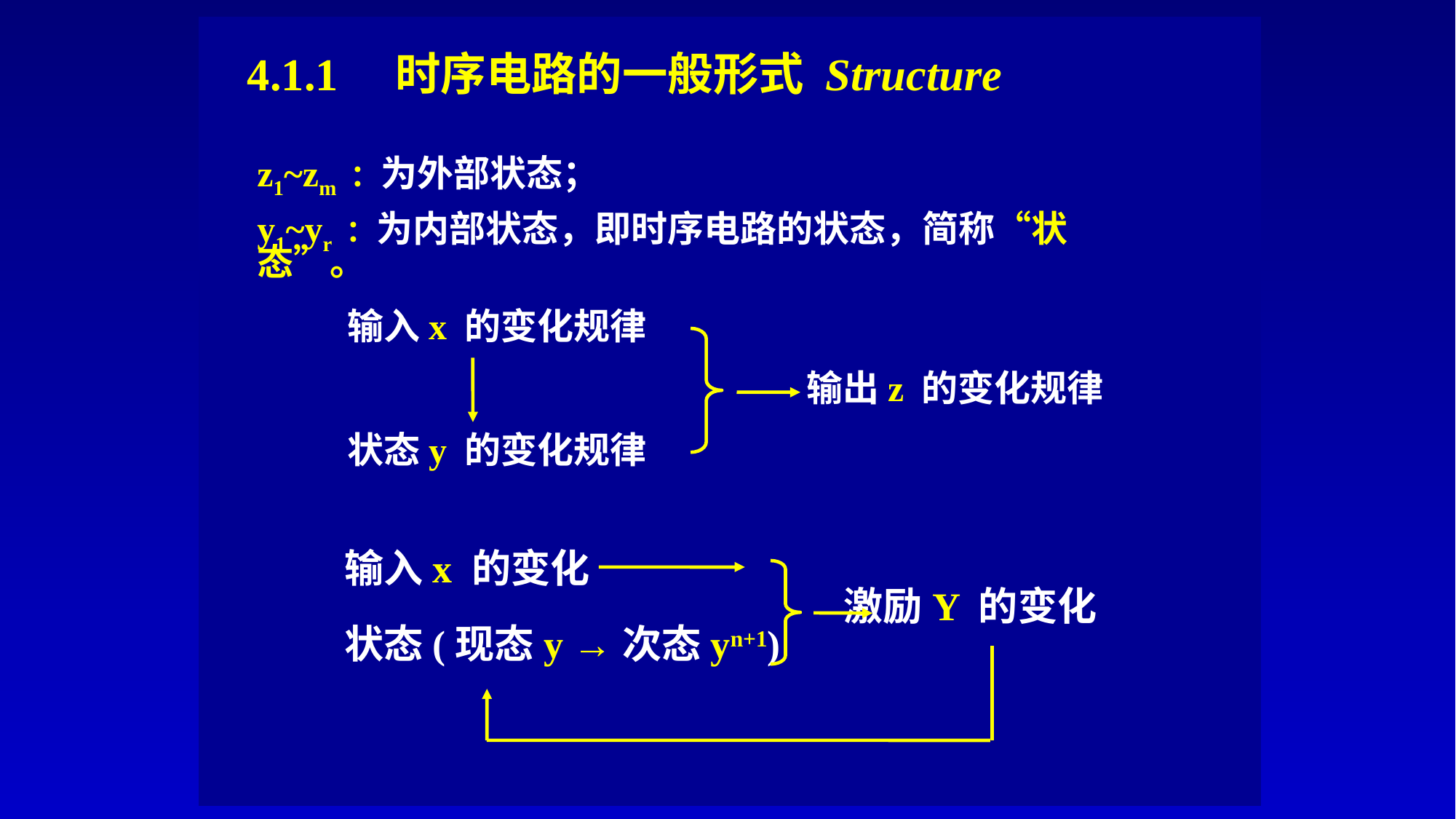

# 4.1.1    时序电路的一般形式 Structure
z1~zm ：为外部状态；
y1~yr ：为内部状态，即时序电路的状态，简称“状态”。
输入x 的变化规律
                                                       输出z 的变化规律
状态y 的变化规律

输入x 的变化
                                                       激励Y 的变化
状态(现态y →次态yn+1)